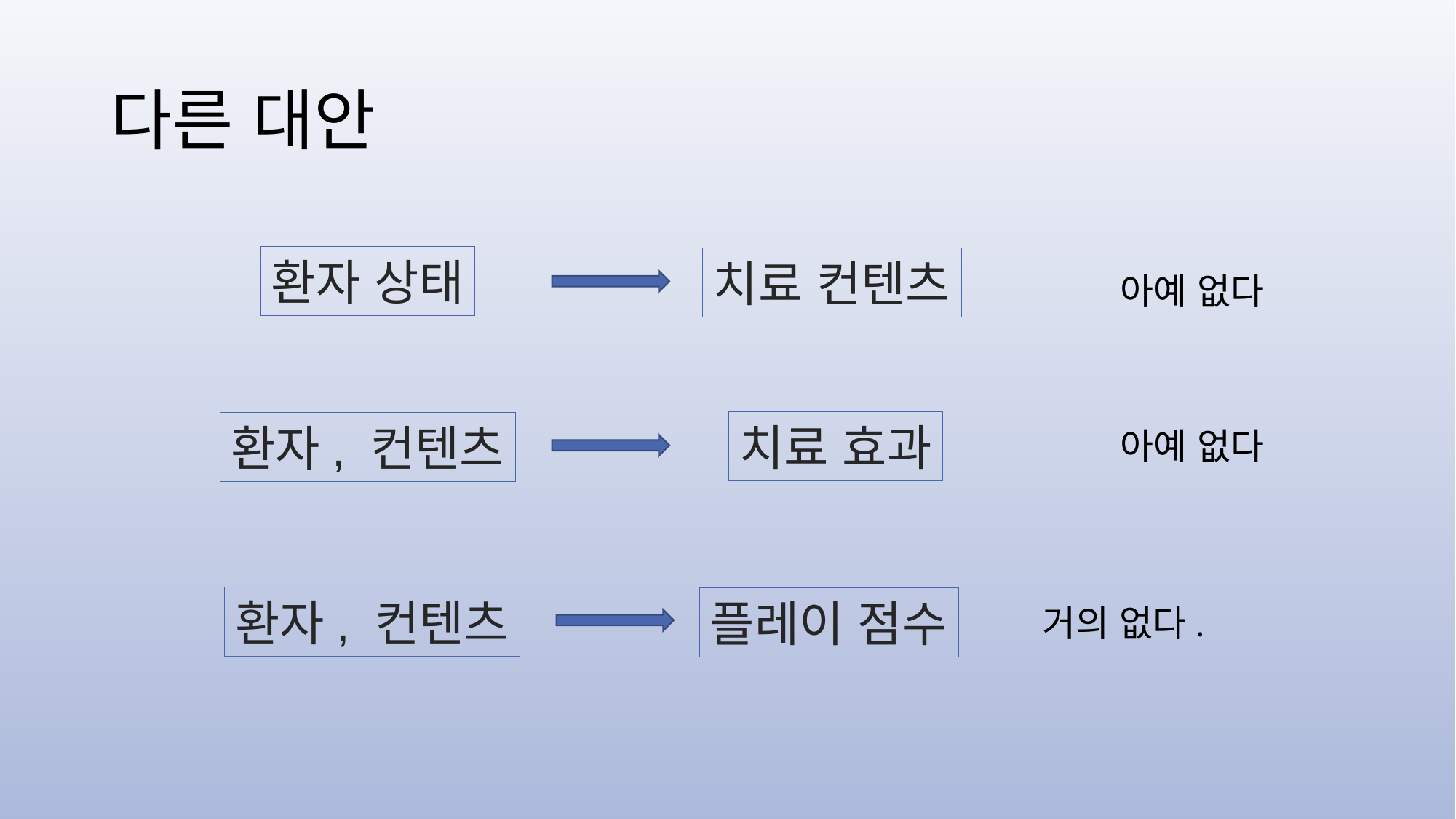

# 다른 대안
환자 상태
치료 컨텐츠
아예 없다

치료 효과
환자, 컨텐츠
아예 없다

환자, 컨텐츠
플레이 점수
거의 없다.